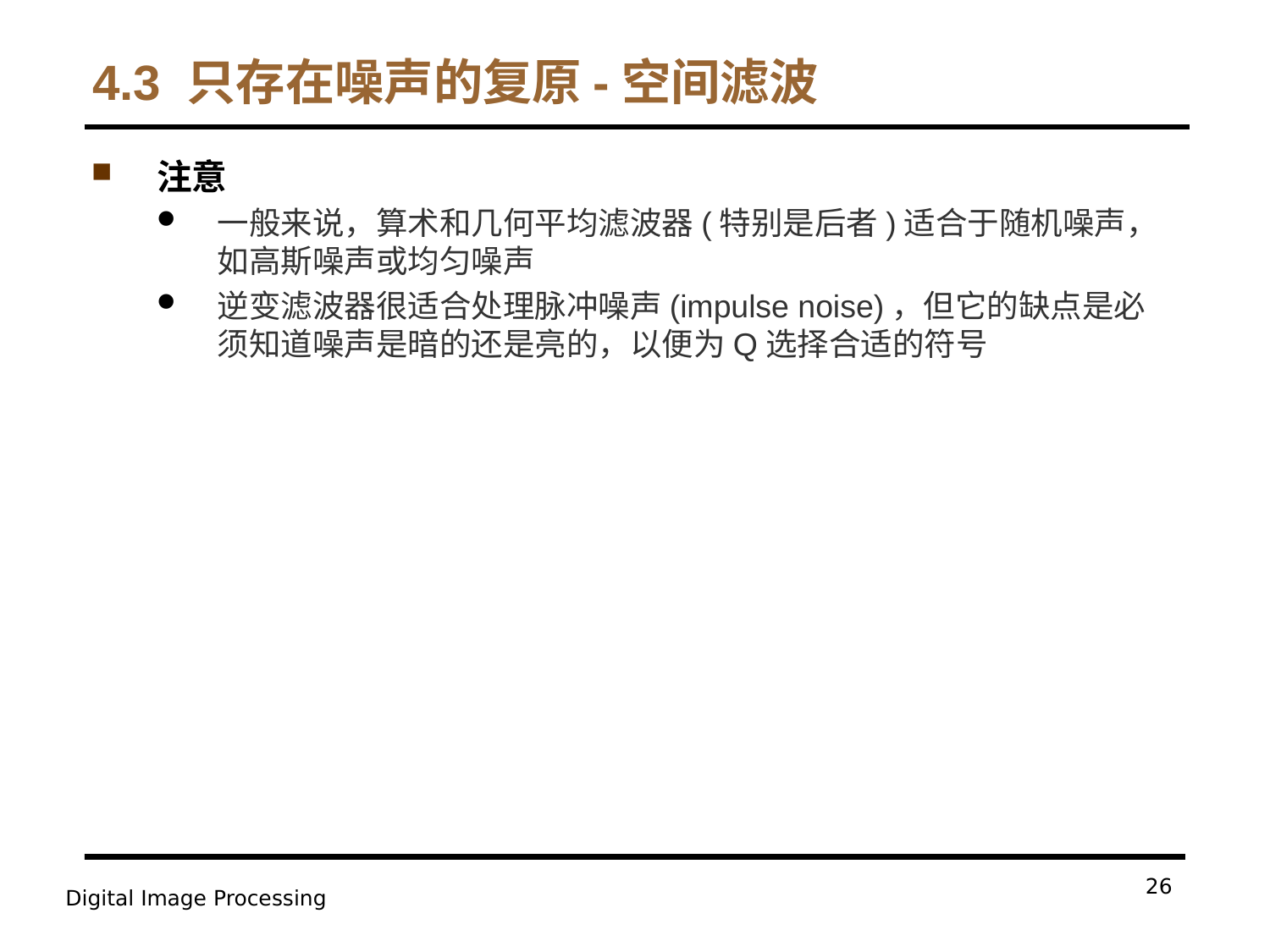

# 4.3 只存在噪声的复原-空间滤波
注意
一般来说，算术和几何平均滤波器(特别是后者)适合于随机噪声，如高斯噪声或均匀噪声
逆变滤波器很适合处理脉冲噪声(impulse noise)，但它的缺点是必须知道噪声是暗的还是亮的，以便为Q选择合适的符号
26
Digital Image Processing